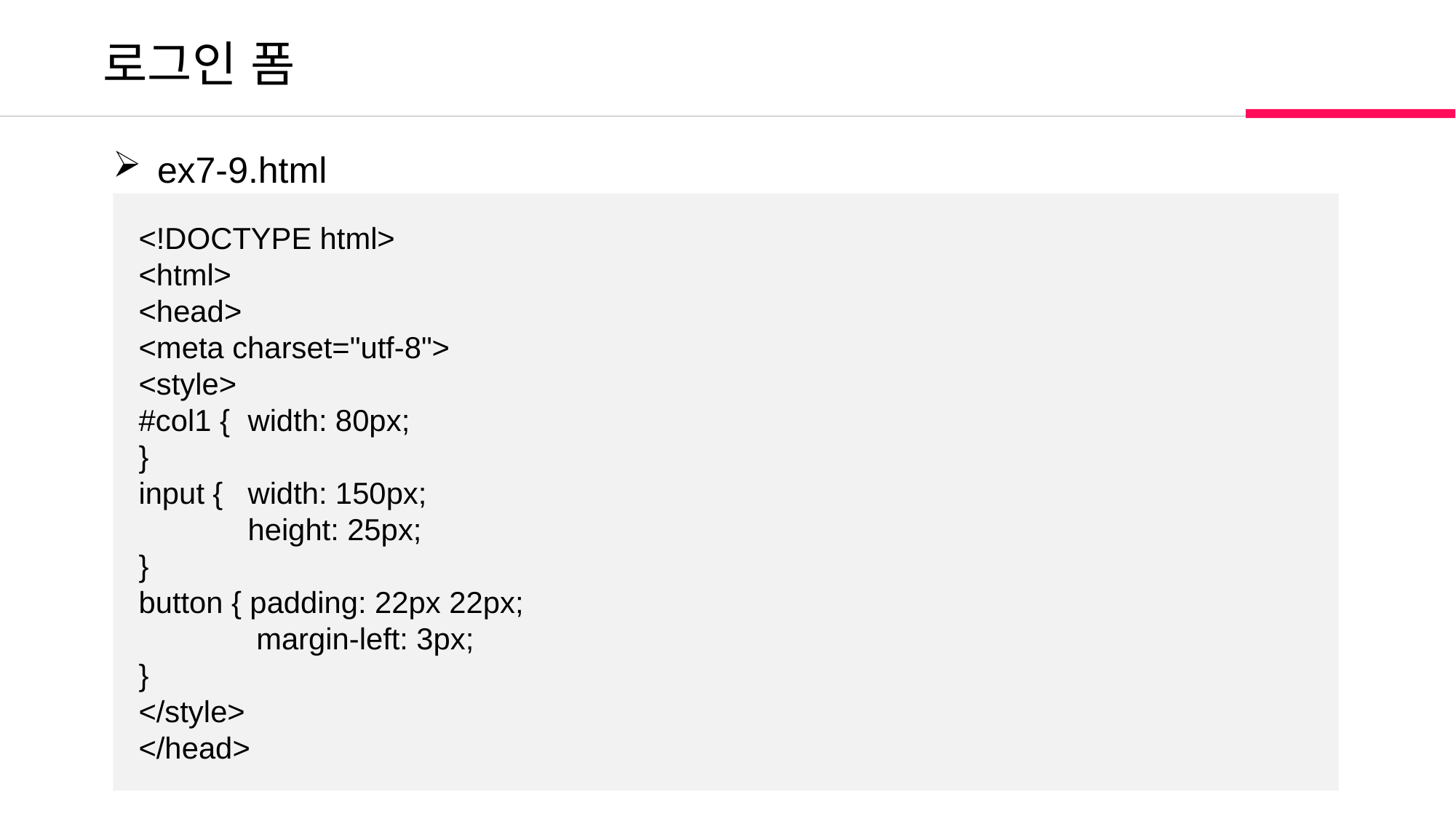

로그인 폼

 ex7-9.html
<!DOCTYPE html>
<html>
<head>
<meta charset="utf-8">
<style>
#col1 {	width: 80px;
}
input {	width: 150px;
	height: 25px;
}
button { padding: 22px 22px;
	 margin-left: 3px;
}
</style>
</head>